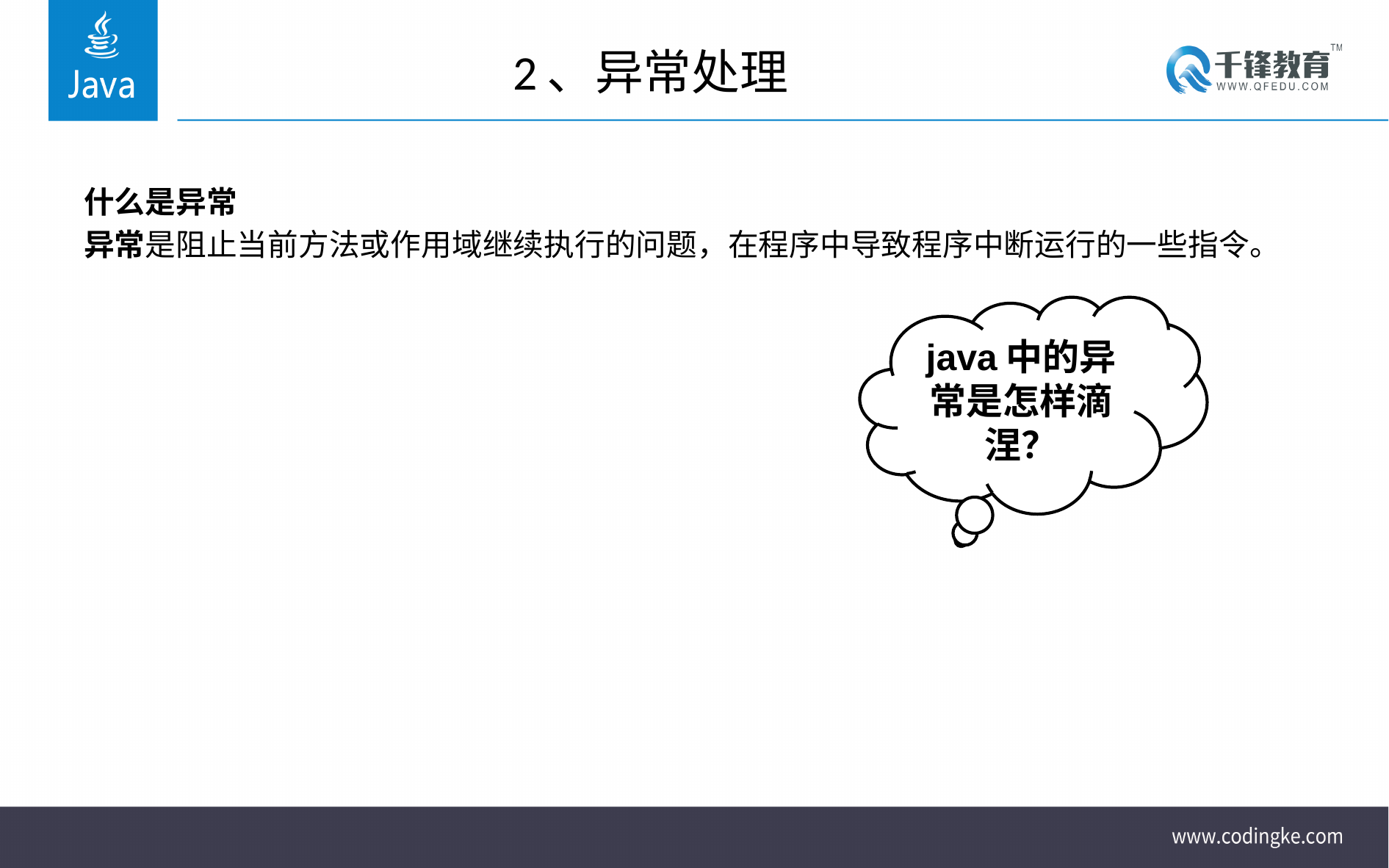

# 2、异常处理
什么是异常
异常是阻止当前方法或作用域继续执行的问题，在程序中导致程序中断运行的一些指令。

java中的异常是怎样滴涅？